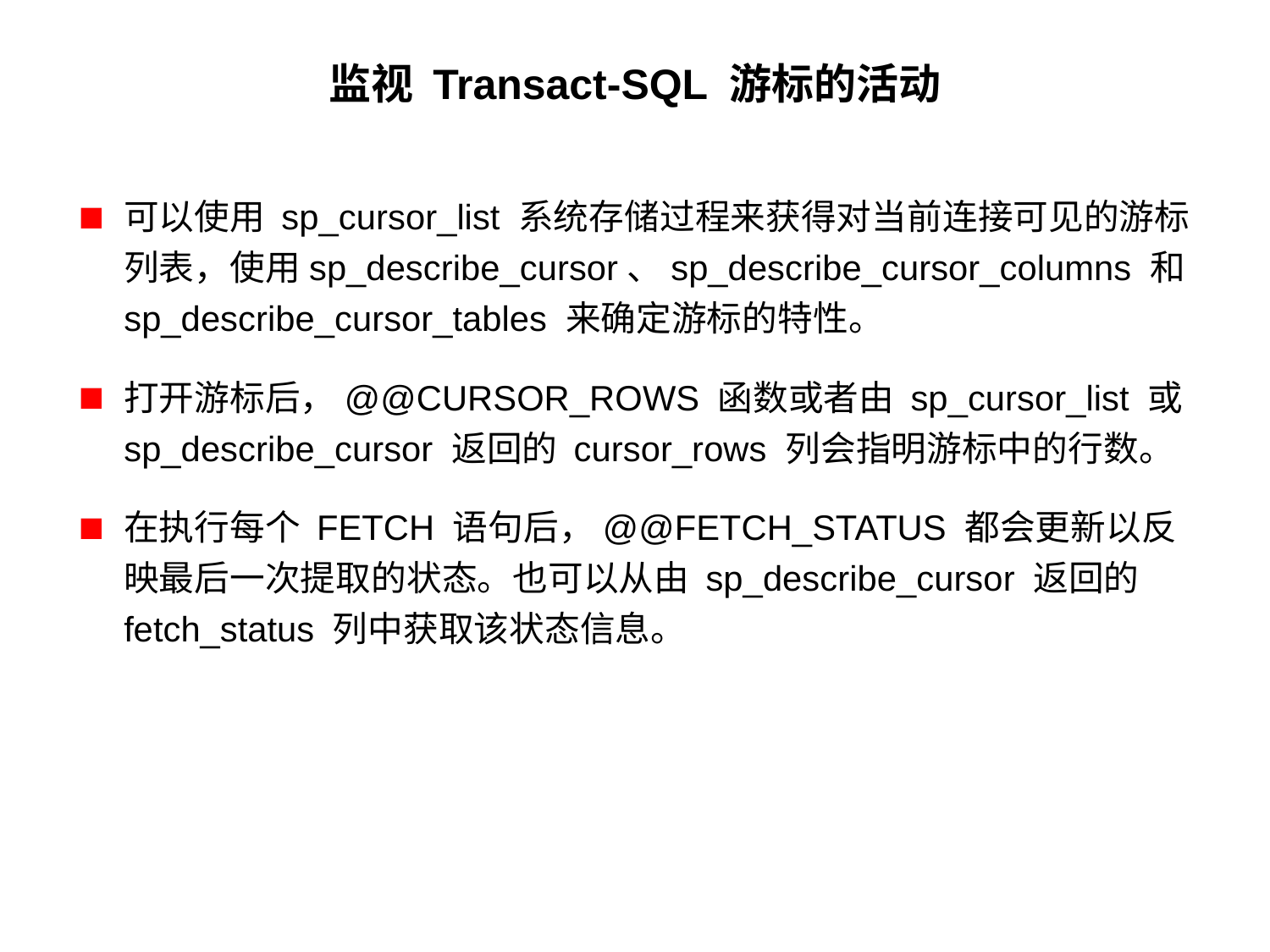

# 监视 Transact-SQL 游标的活动
可以使用 sp_cursor_list 系统存储过程来获得对当前连接可见的游标列表，使用sp_describe_cursor、sp_describe_cursor_columns 和 sp_describe_cursor_tables 来确定游标的特性。
打开游标后，@@CURSOR_ROWS 函数或者由 sp_cursor_list 或 sp_describe_cursor 返回的 cursor_rows 列会指明游标中的行数。
在执行每个 FETCH 语句后，@@FETCH_STATUS 都会更新以反映最后一次提取的状态。也可以从由 sp_describe_cursor 返回的 fetch_status 列中获取该状态信息。